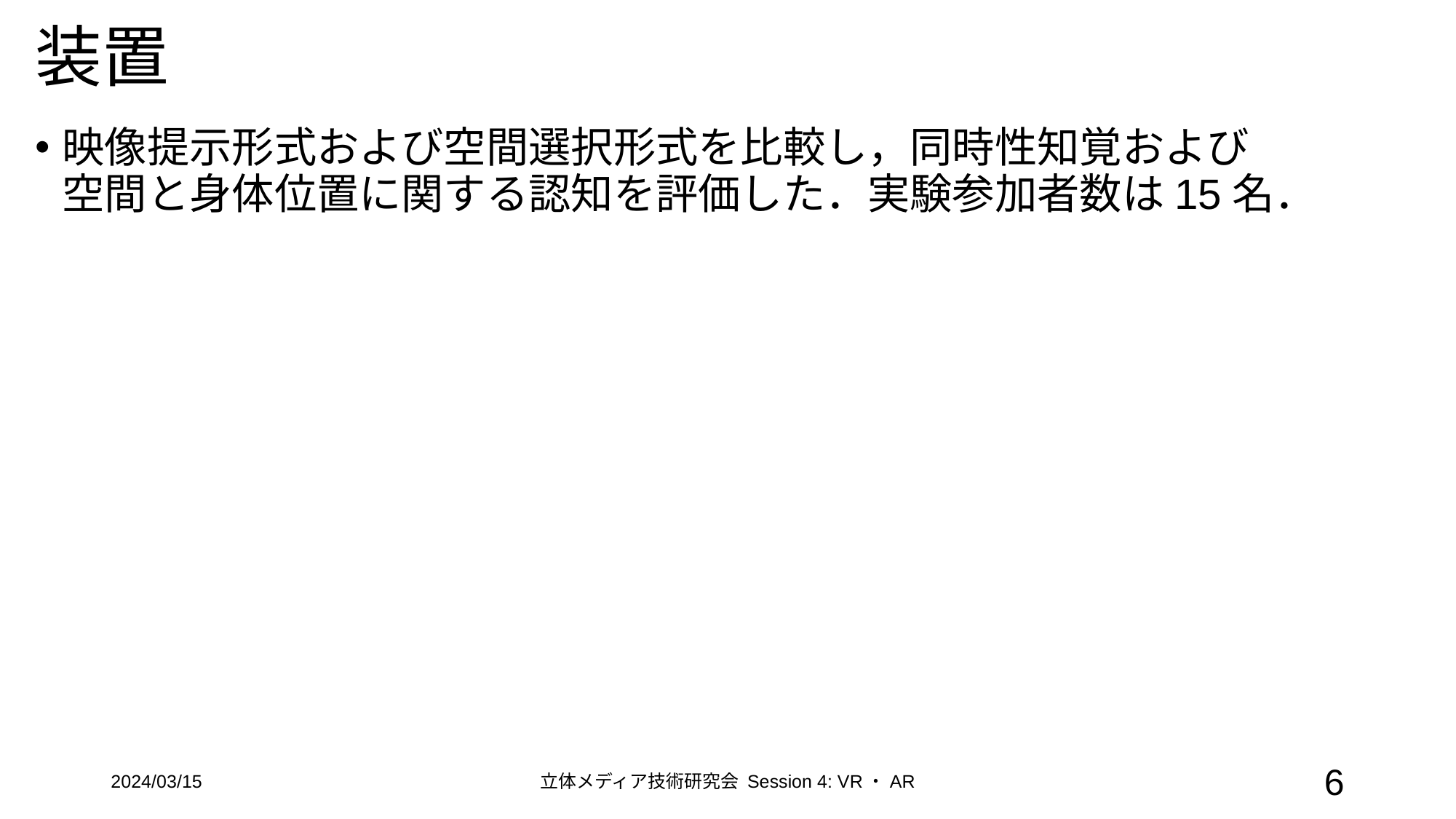

# 装置
映像提示形式および空間選択形式を比較し，同時性知覚および
空間と身体位置に関する認知を評価した．実験参加者数は15名．

2024/03/15
立体メディア技術研究会 Session 4: VR・AR
6